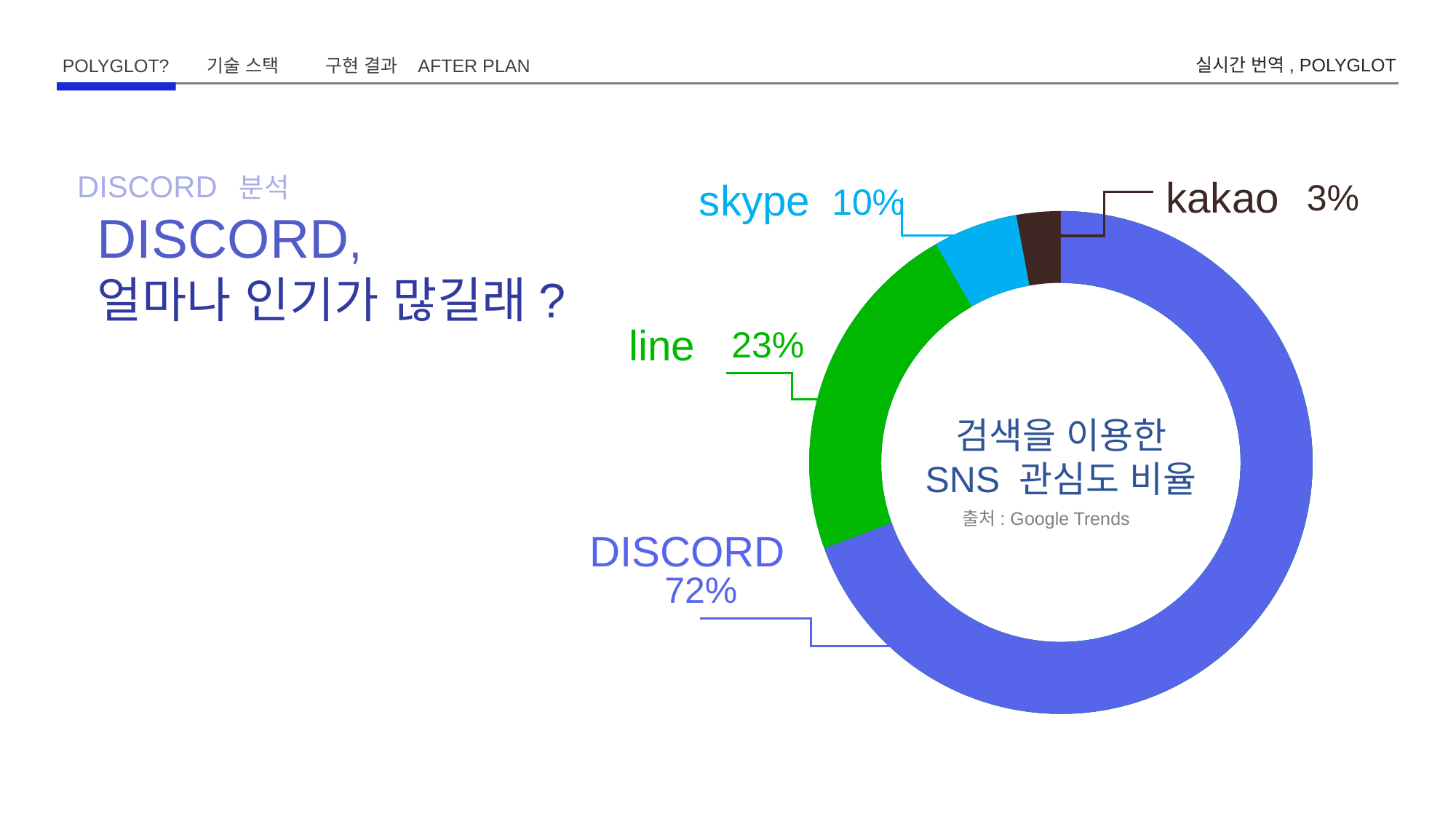

실시간 번역, POLYGLOT
POLYGLOT?
기술 스택
구현 결과
AFTER PLAN

DISCORD  분석
kakao
skype
3%
10%

line
23%
검색을 이용한
SNS 관심도 비율
출처: Google Trends
DISCORD
72%
DISCORD,
얼마나 인기가 많길래?